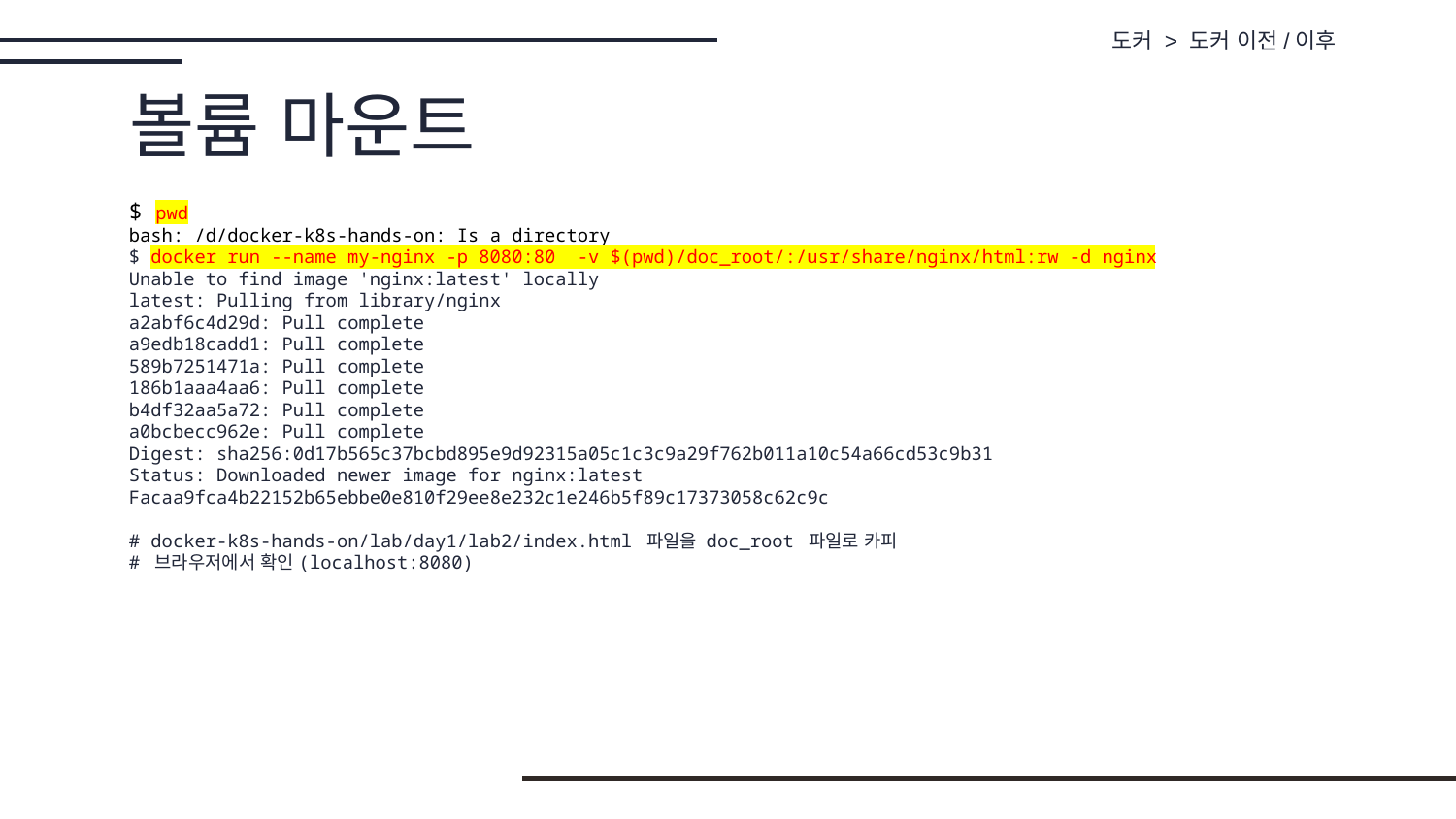

도커 > 도커 이전/이후
볼륨 마운트
$ pwd
bash: /d/docker-k8s-hands-on: Is a directory
$ docker run --name my-nginx -p 8080:80  -v $(pwd)/doc_root/:/usr/share/nginx/html:rw -d nginx
Unable to find image 'nginx:latest' locally
latest: Pulling from library/nginx
a2abf6c4d29d: Pull complete
a9edb18cadd1: Pull complete
589b7251471a: Pull complete
186b1aaa4aa6: Pull complete
b4df32aa5a72: Pull complete
a0bcbecc962e: Pull complete
Digest: sha256:0d17b565c37bcbd895e9d92315a05c1c3c9a29f762b011a10c54a66cd53c9b31
Status: Downloaded newer image for nginx:latest
Facaa9fca4b22152b65ebbe0e810f29ee8e232c1e246b5f89c17373058c62c9c

# docker-k8s-hands-on/lab/day1/lab2/index.html 파일을 doc_root 파일로 카피
# 브라우저에서 확인(localhost:8080)